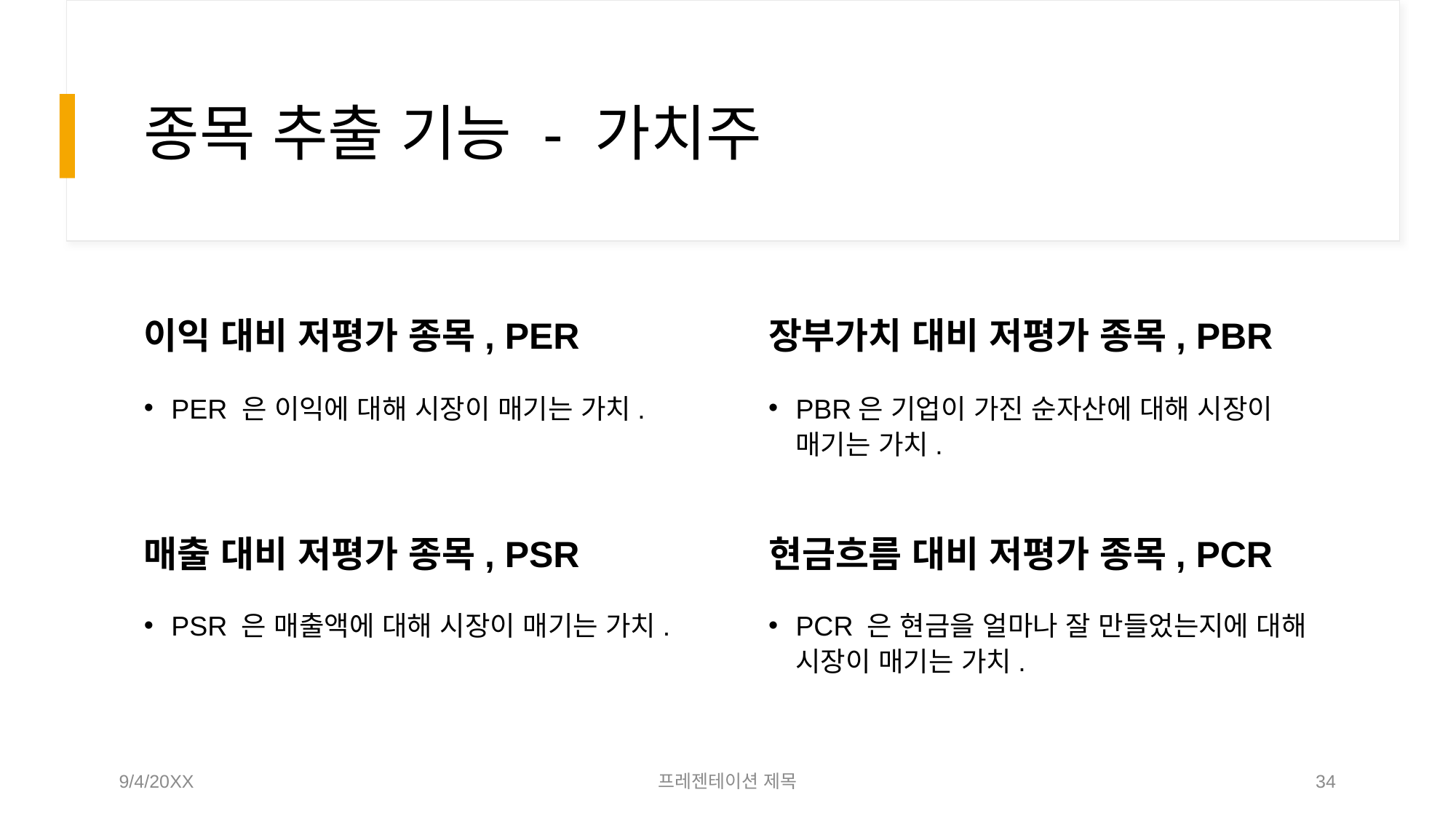

# 종목 추출 기능 - 가치주
이익 대비 저평가 종목, PER
장부가치 대비 저평가 종목, PBR
PER 은 이익에 대해 시장이 매기는 가치.
PBR은 기업이 가진 순자산에 대해 시장이 매기는 가치.
매출 대비 저평가 종목, PSR
현금흐름 대비 저평가 종목, PCR
PSR 은 매출액에 대해 시장이 매기는 가치.
PCR 은 현금을 얼마나 잘 만들었는지에 대해 시장이 매기는 가치.
9/4/20XX
프레젠테이션 제목
34